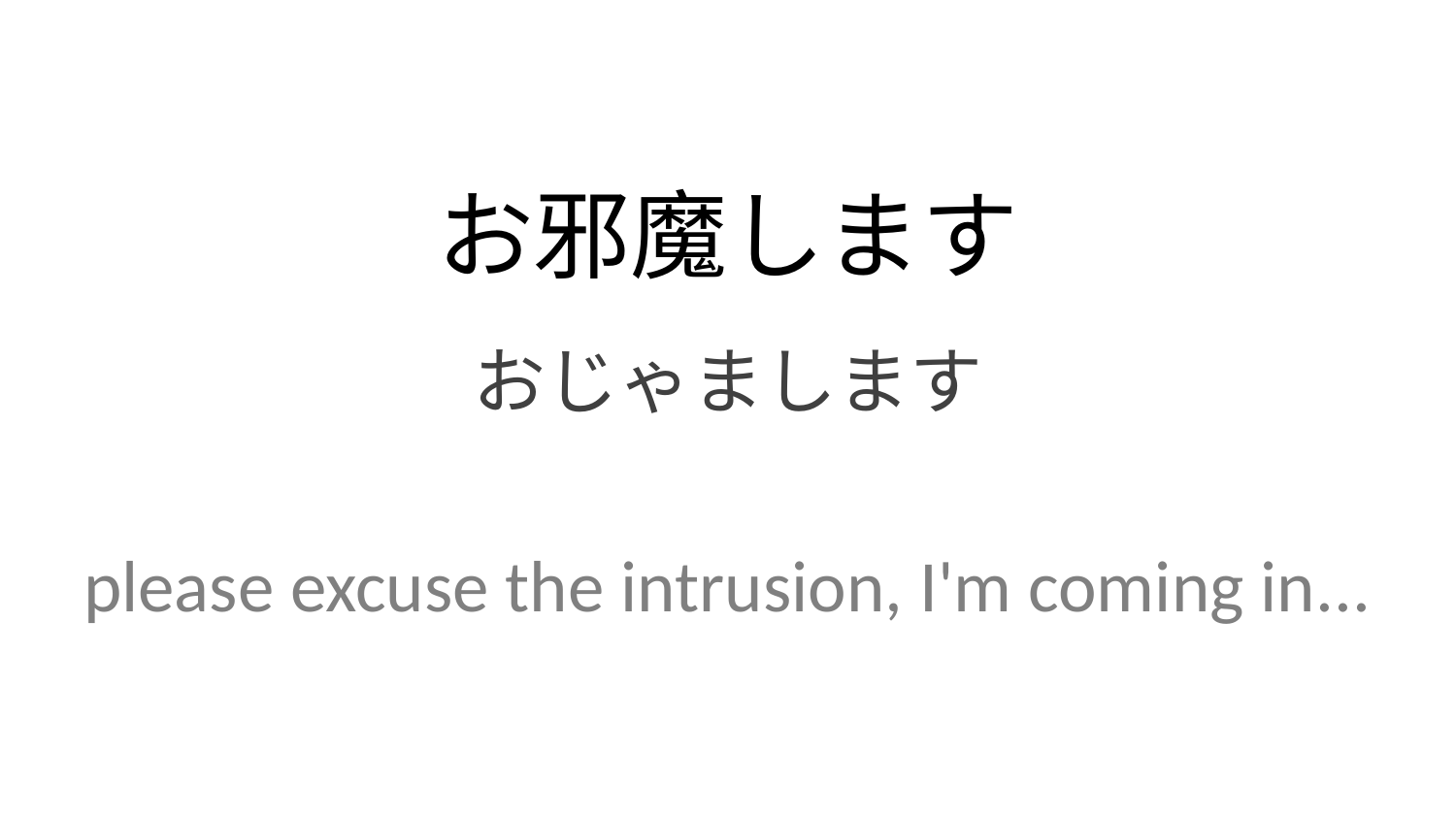

お邪魔します

おじゃまします
please excuse the intrusion, I'm coming in...